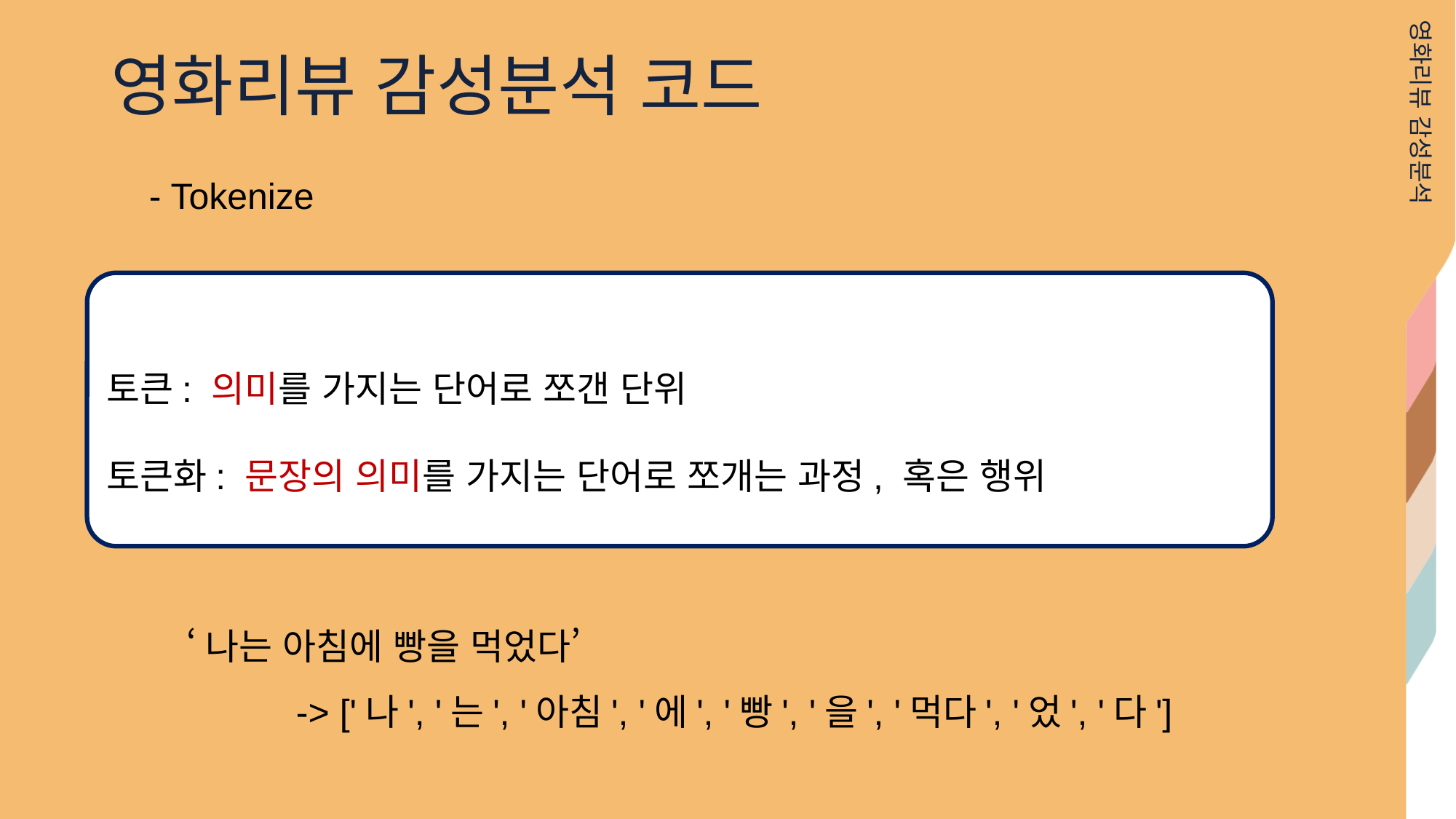

영화리뷰 감성분석 코드
영화리뷰 감성분석
- Tokenize
토큰: 의미를 가지는 단어로 쪼갠 단위
토큰화: 문장의 의미를 가지는 단어로 쪼개는 과정, 혹은 행위
‘나는 아침에 빵을 먹었다’
	-> ['나', '는', '아침', '에', '빵', '을', '먹다', '었', '다']